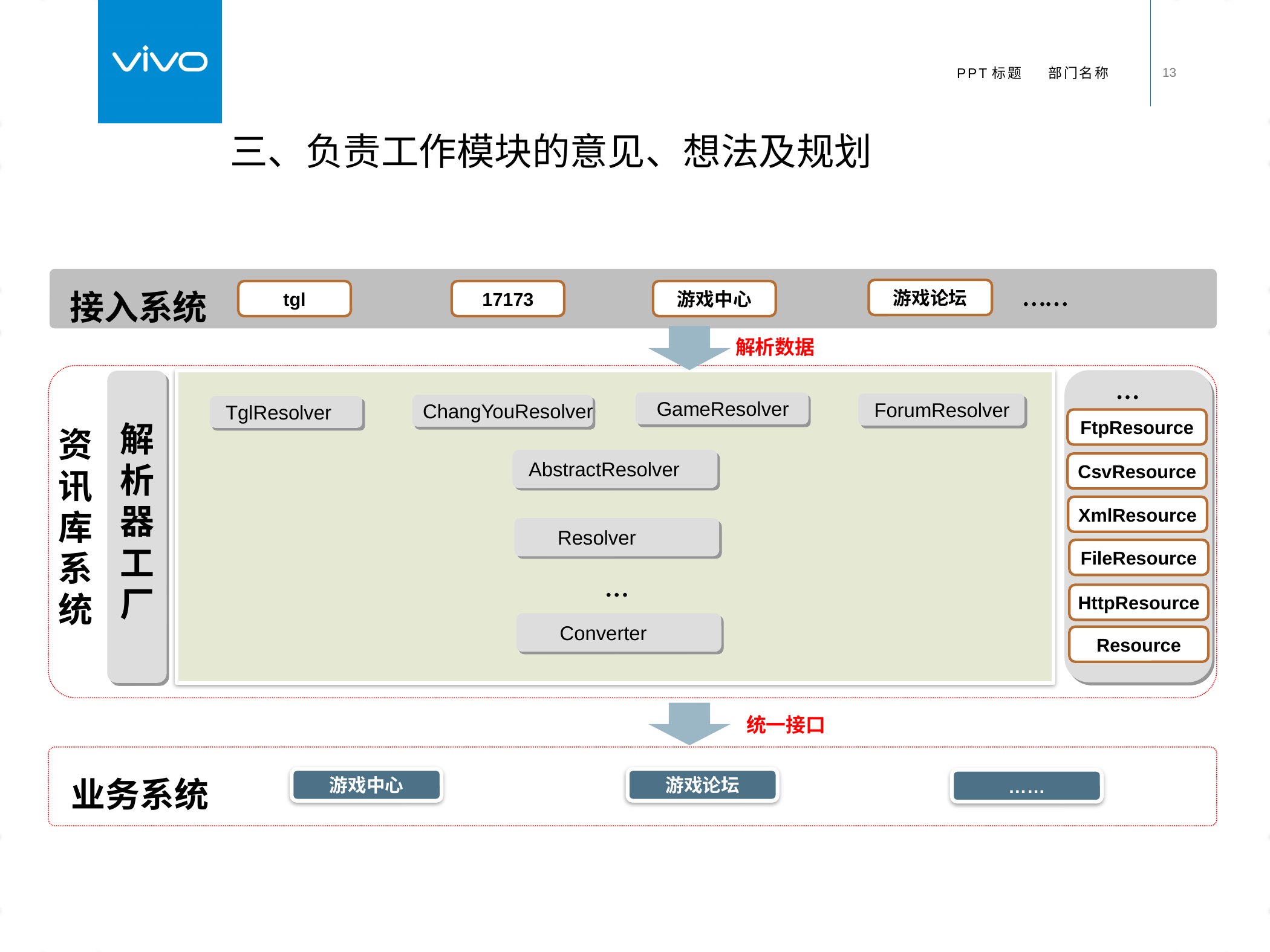

三、负责工作模块的意见、想法及规划
……

游戏论坛
接入系统
tgl
17173
游戏中心

解析数据
…

  GameResolver

 ForumResolver

ChangYouResolver

 TglResolver
FtpResource
解析器工厂
资讯库
系
统
 AbstractResolver
CsvResource
XmlResource
      Resolver
FileResource
…
HttpResource
      Converter
Resource

统一接口

业务系统
游戏中心
游戏论坛
……